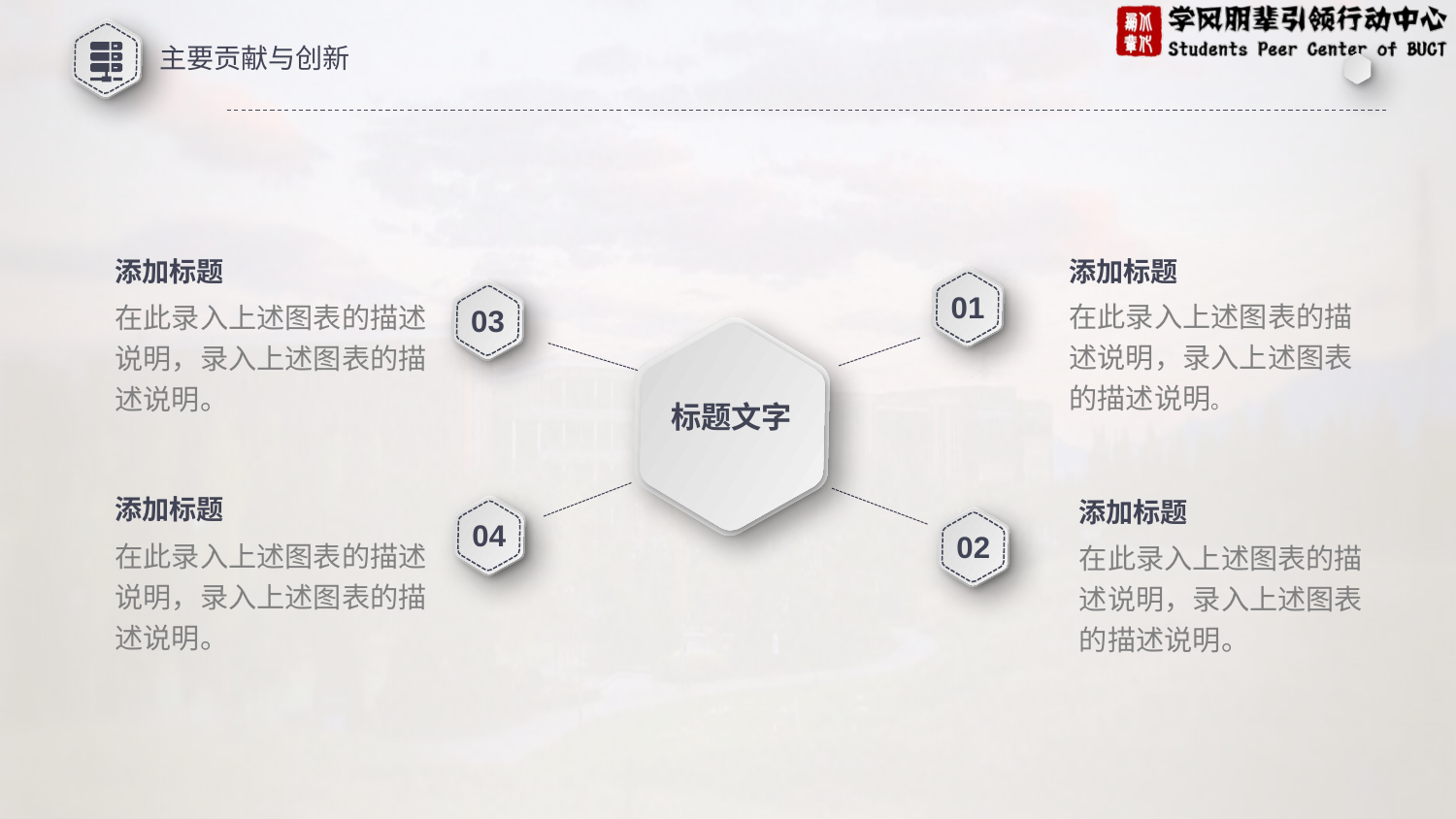

主要贡献与创新

添加标题
在此录入上述图表的描述说明，录入上述图表的描述说明。
添加标题
在此录入上述图表的描述说明，录入上述图表的描述说明。

01

03

标题文字
添加标题
添加标题
在此录入上述图表的描述说明，录入上述图表的描述说明。

04

02
在此录入上述图表的描述说明，录入上述图表的描述说明。